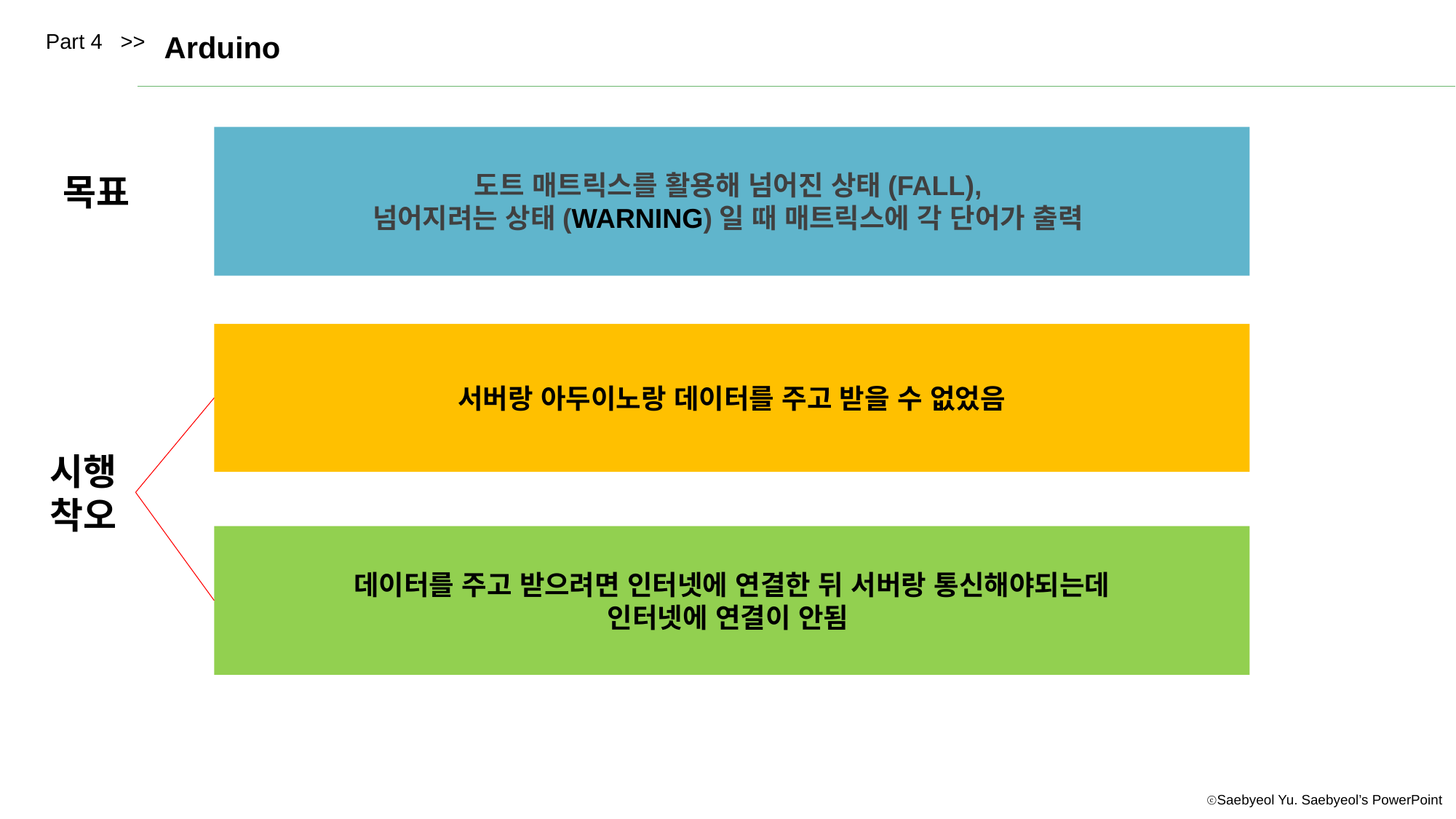

Part 4   >>
Arduino
도트 매트릭스를 활용해 넘어진 상태(FALL),
넘어지려는 상태(WARNING)일 때 매트릭스에 각 단어가 출력
목표
서버랑 아두이노랑 데이터를 주고 받을 수 없었음
시행착오
데이터를 주고 받으려면 인터넷에 연결한 뒤 서버랑 통신해야되는데
인터넷에 연결이 안됨